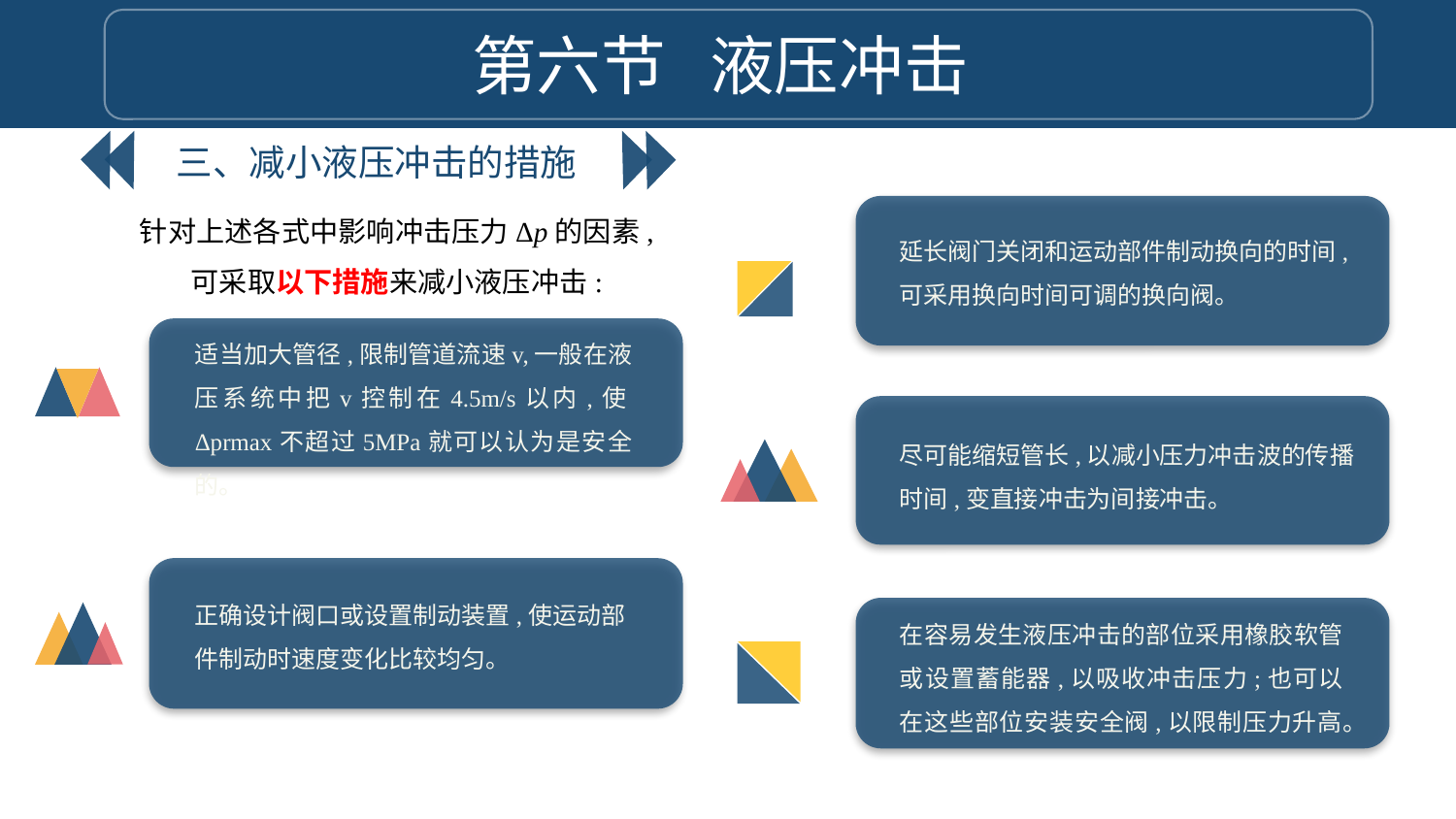

第六节   液压冲击
三、减小液压冲击的措施

针对上述各式中影响冲击压力Δp的因素,
可采取以下措施来减小液压冲击:
延长阀门关闭和运动部件制动换向的时间,可采用换向时间可调的换向阀。
适当加大管径,限制管道流速v,一般在液压系统中把v控制在4.5m/s以内,使Δprmax不超过5MPa就可以认为是安全的。
尽可能缩短管长,以减小压力冲击波的传播时间,变直接冲击为间接冲击。
正确设计阀口或设置制动装置,使运动部件制动时速度变化比较均匀。
在容易发生液压冲击的部位采用橡胶软管或设置蓄能器,以吸收冲击压力;也可以在这些部位安装安全阀,以限制压力升高。